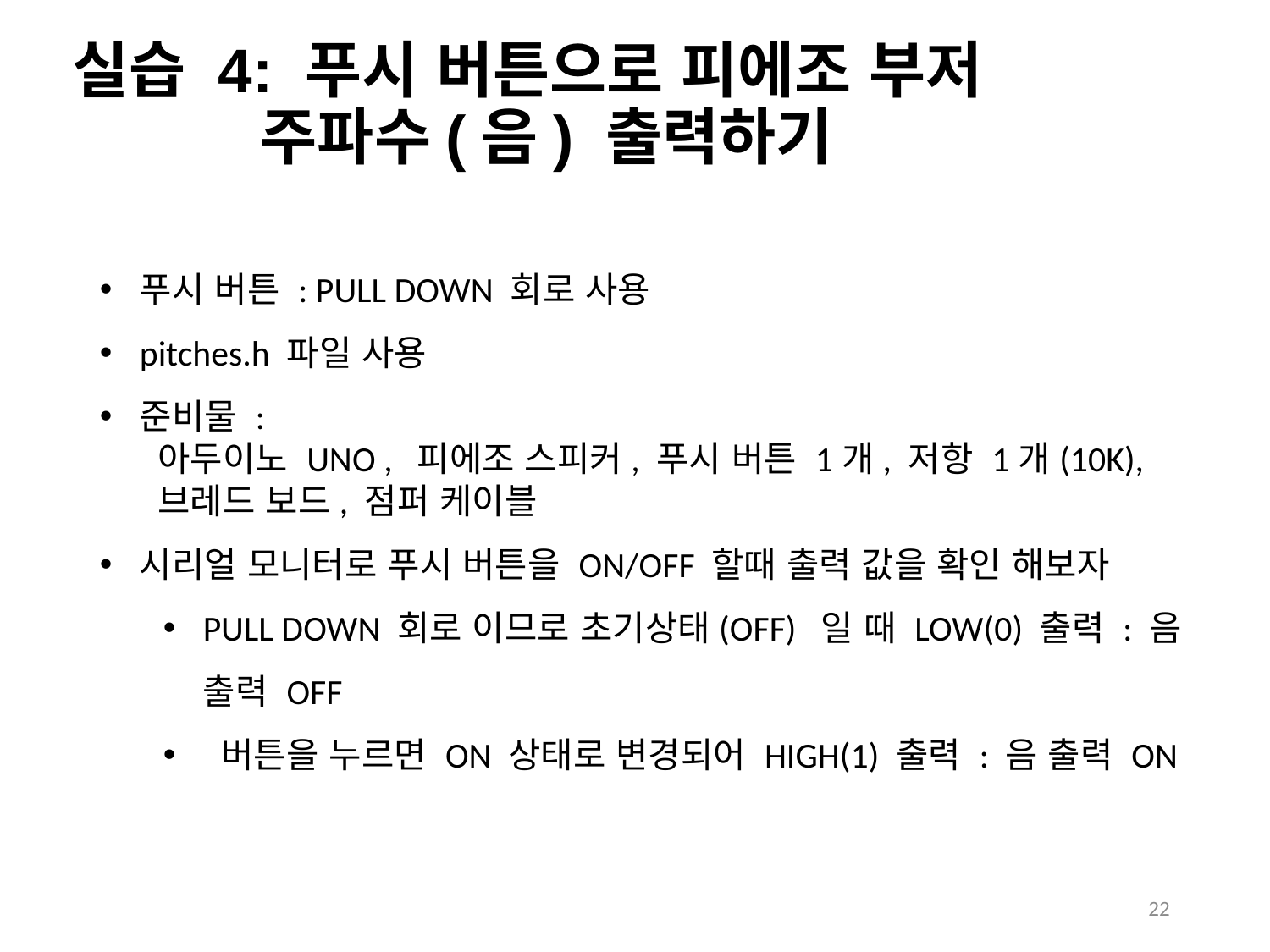

실습 4: 푸시 버튼으로 피에조 부저
          주파수(음) 출력하기
푸시 버튼 : PULL DOWN 회로 사용
pitches.h 파일 사용
준비물 :
     아두이노 UNO ,  피에조 스피커, 푸시 버튼 1개, 저항 1개(10K),
     브레드 보드, 점퍼 케이블
시리얼 모니터로 푸시 버튼을 ON/OFF 할때 출력 값을 확인 해보자
PULL DOWN 회로 이므로 초기상태(OFF)  일 때 LOW(0) 출력 : 음 출력 OFF
 버튼을 누르면 ON 상태로 변경되어 HIGH(1) 출력 : 음 출력 ON

22